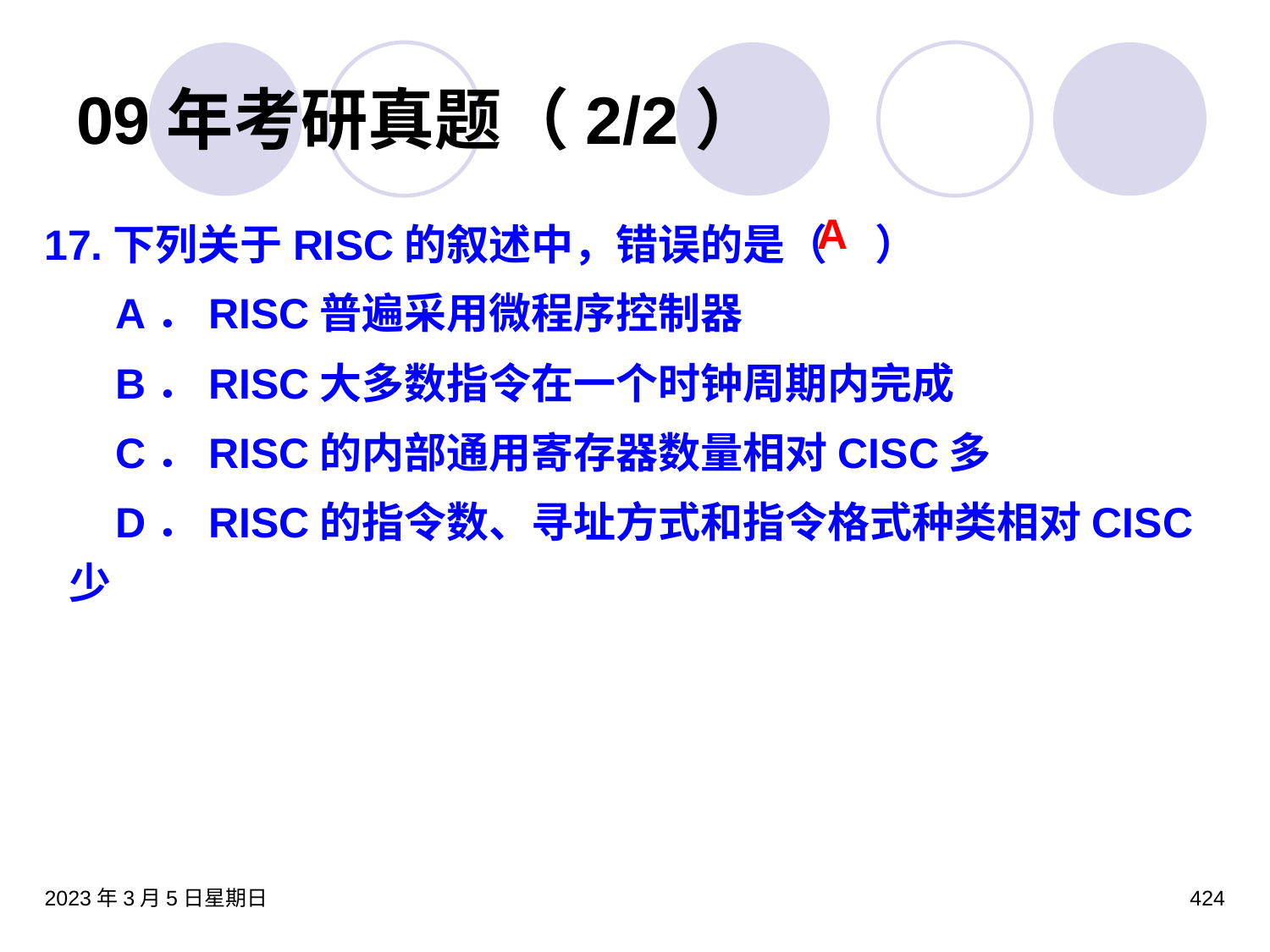

# 09年考研真题（2/2）
17.下列关于RISC的叙述中，错误的是（     ）
      A．RISC普遍采用微程序控制器
      B．RISC大多数指令在一个时钟周期内完成
      C．RISC的内部通用寄存器数量相对CISC多
      D．RISC的指令数、寻址方式和指令格式种类相对CISC少

A
2023年3月5日星期日
424